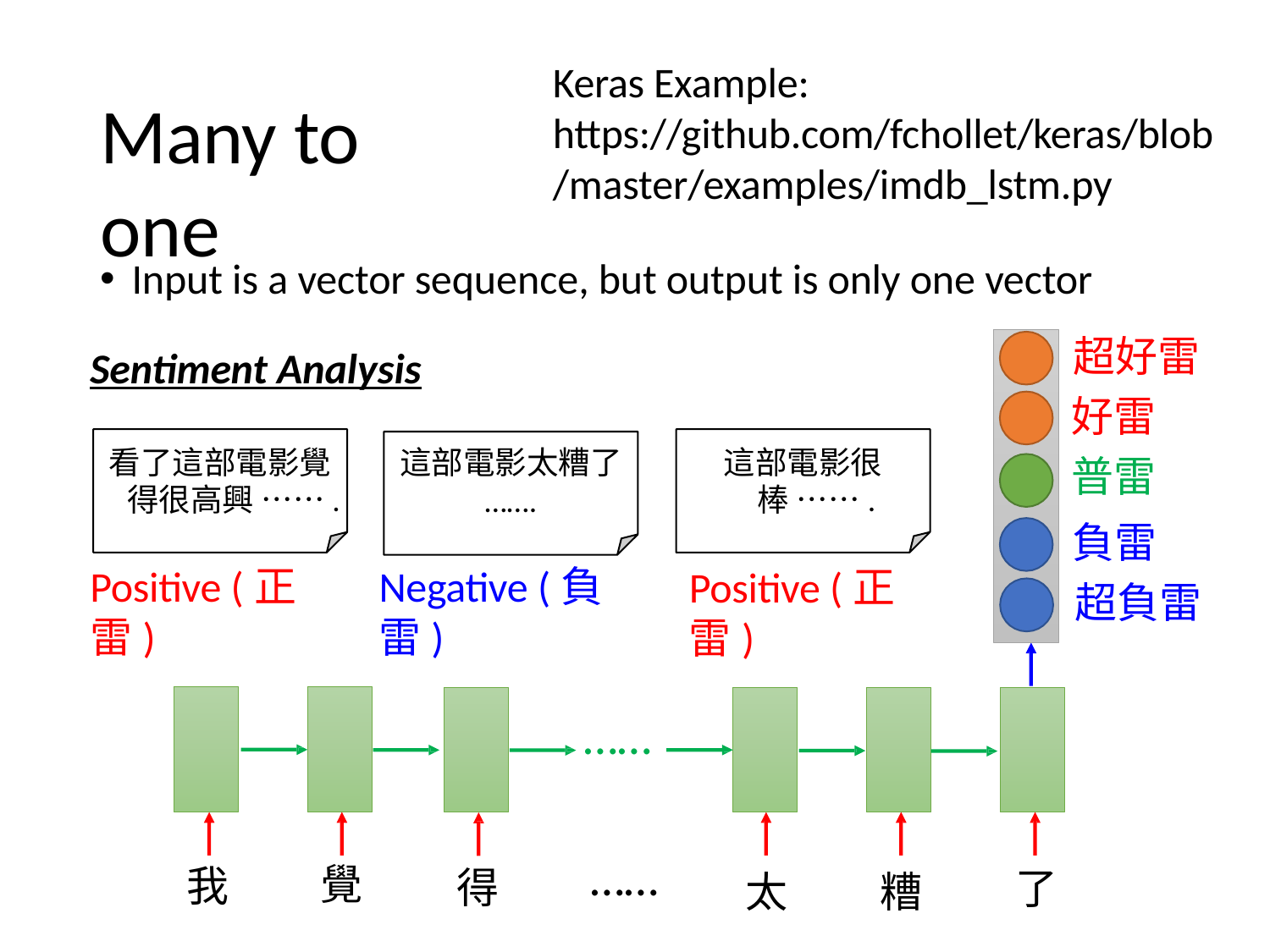

Keras Example:  https://github.com/fchollet/keras/blob
/master/examples/imdb_lstm.py
# Many to one
Input is a vector sequence, but output is only one vector
超好雷 好雷 普雷
負雷 超負雷

Sentiment Analysis

看了這部電影覺 得很高興 …….
這部電影很 棒 …….
這部電影太糟了
…….

Positive (正雷)
Negative (負雷)
Positive (正雷)

……

……
覺
我
得
了
太
糟